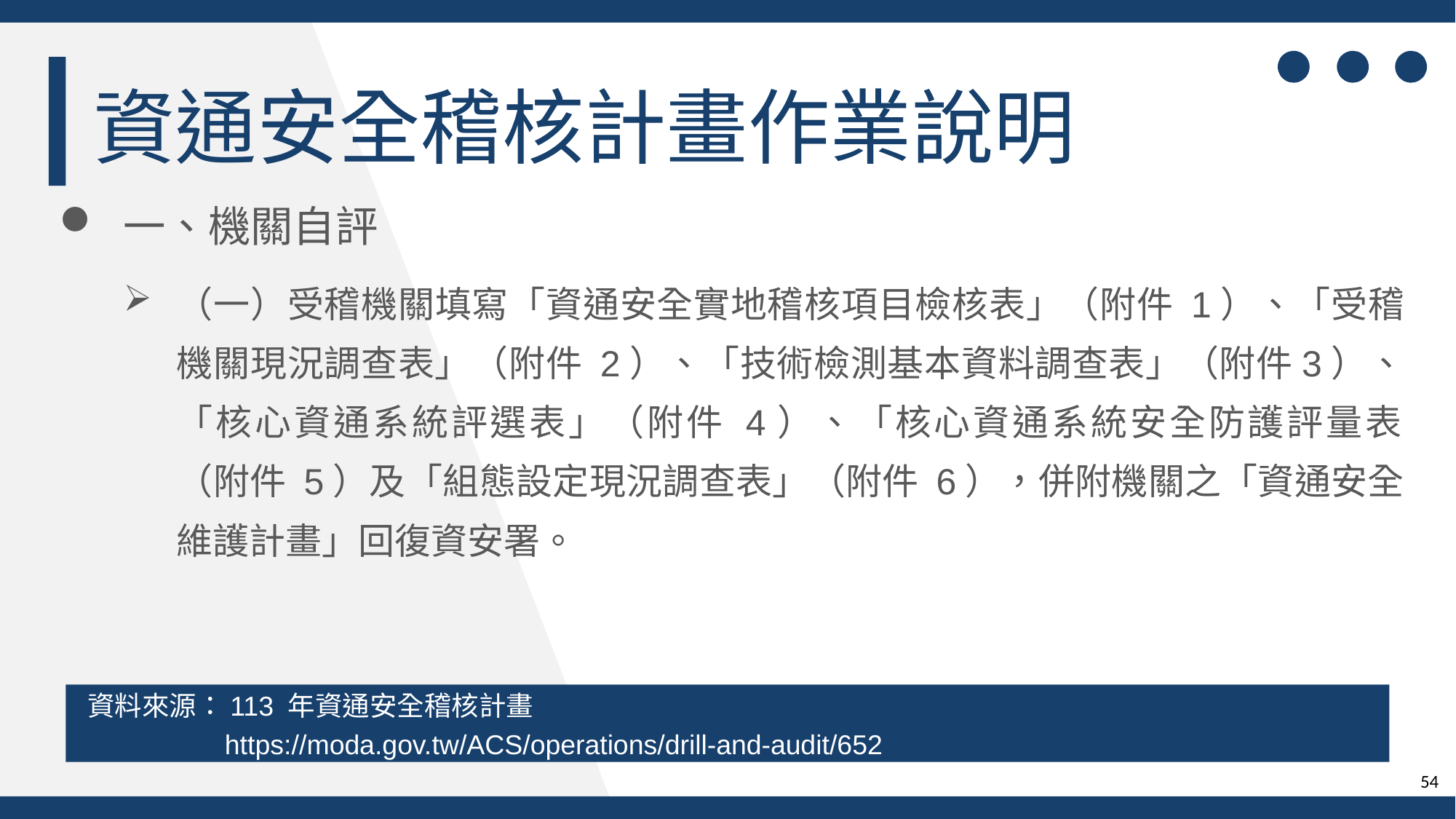

資通安全稽核計畫作業說明
一、機關自評
（一）受稽機關填寫「資通安全實地稽核項目檢核表」（附件 1）、「受稽機關現況調查表」（附件 2）、「技術檢測基本資料調查表」（附件3）、「核心資通系統評選表」（附件 4）、「核心資通系統安全防護評量表
（附件 5）及「組態設定現況調查表」（附件 6），併附機關之「資通安全
維護計畫」回復資安署。

資料來源：113 年資通安全稽核計畫
https://moda.gov.tw/ACS/operations/drill-and-audit/652